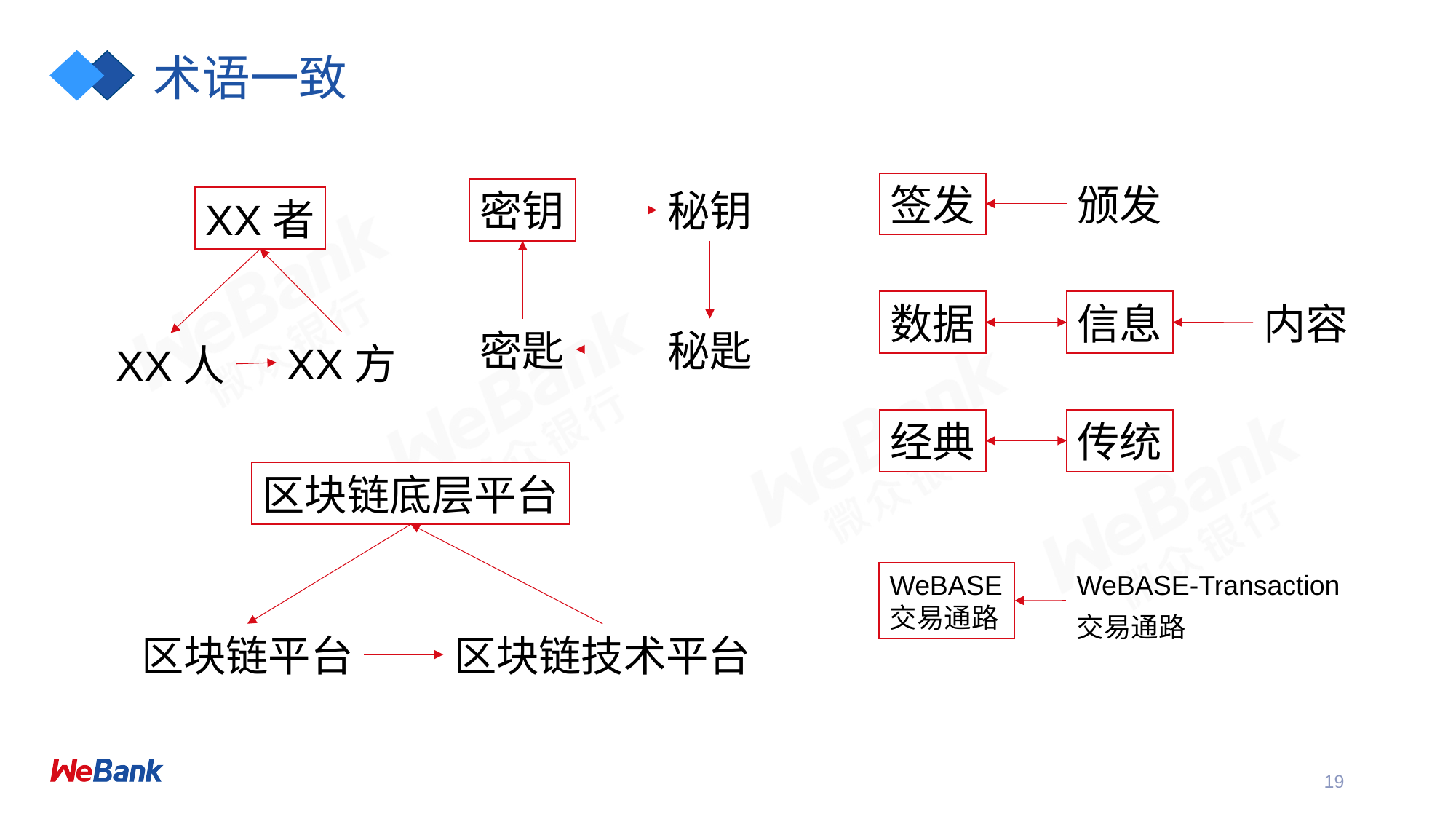

# 术语一致
颁发
签发
秘钥
密钥
XX者
信息
数据
内容
秘匙
密匙
XX方
XX人
传统
经典
区块链底层平台
WeBASE-Transaction
交易通路
WeBASE交易通路
区块链平台
区块链技术平台
19